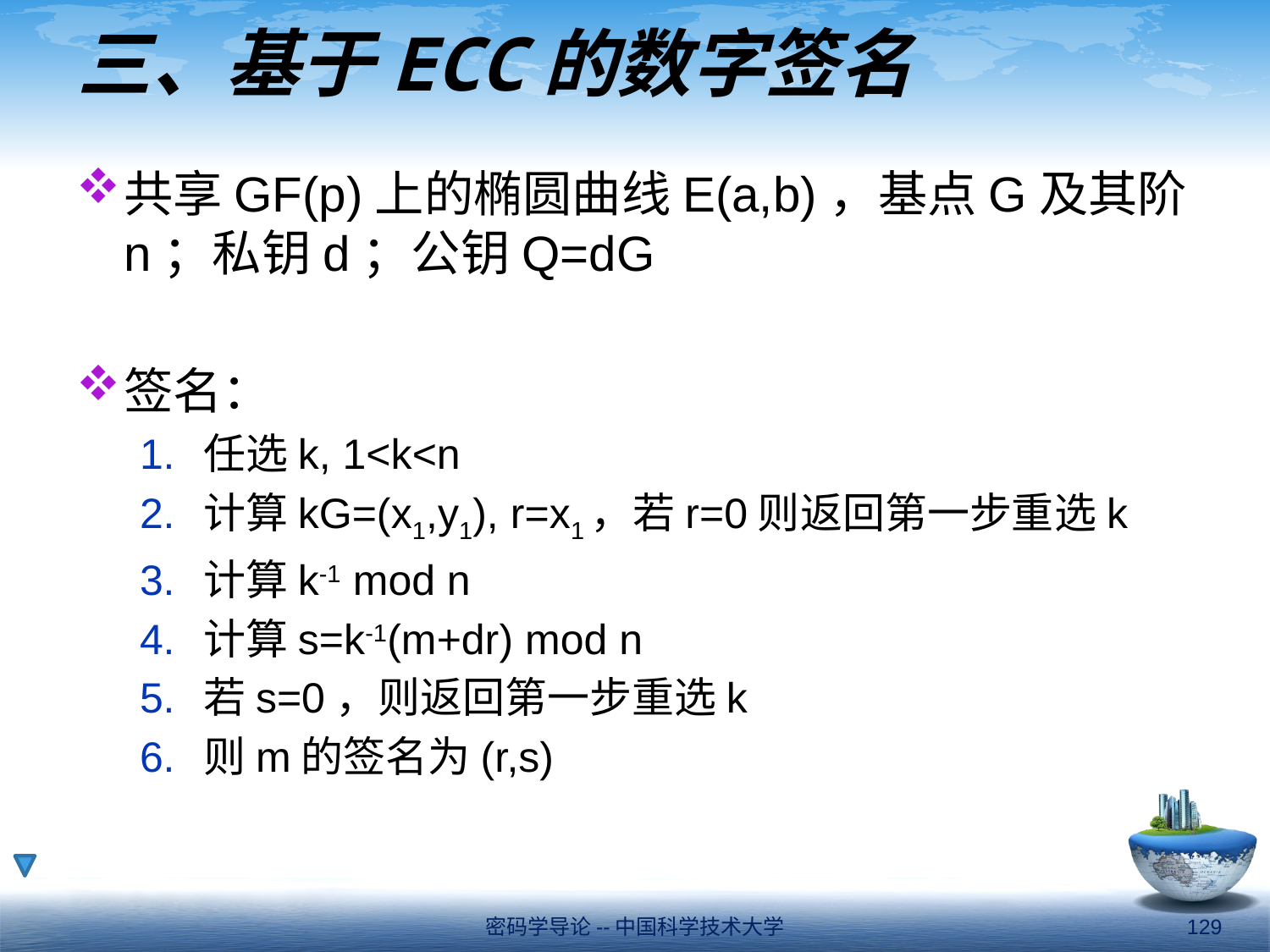

# 三、基于ECC的数字签名
共享GF(p)上的椭圆曲线E(a,b)，基点G及其阶n；私钥d；公钥Q=dG

签名：
任选k, 1<k<n
计算kG=(x1,y1), r=x1，若r=0则返回第一步重选k
计算k-1 mod n
计算s=k-1(m+dr) mod n
若s=0，则返回第一步重选k
则m的签名为(r,s)

密码学导论--中国科学技术大学
129